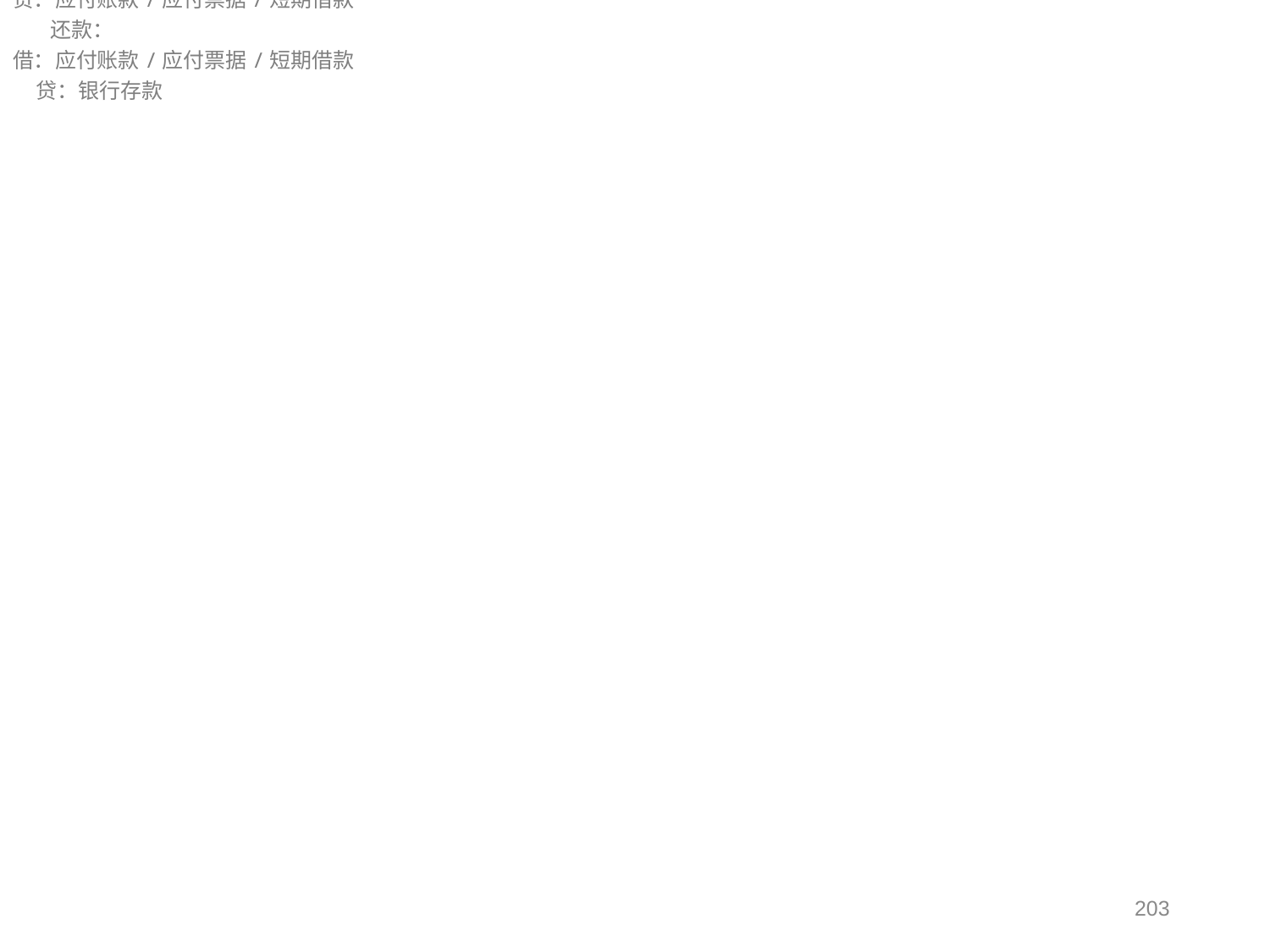

（2） 计提应收债务人的利息：
         借：应收利息
             贷：财务费用
（3）收到债务人还付的本金和利息
        借：银行存款
            贷：应收账款/应收票据（之前的（1）中借方写的是什么，这里写的就是什么）
               应收利息（之前所有计提的应收利息的加总）
五        购置大件的设备和固定资产
1.       以现金的方式购入：
借：固定资产
    应交税费——应交增值税（进项税额）
贷：银行存款
2.       赊销方式购入：
借：固定资产
    应交税费——应交增值税（进项税额）
贷：应付账款/应付票据/短期借款
       还款：
借：应付账款/应付票据/短期借款
    贷：银行存款
203